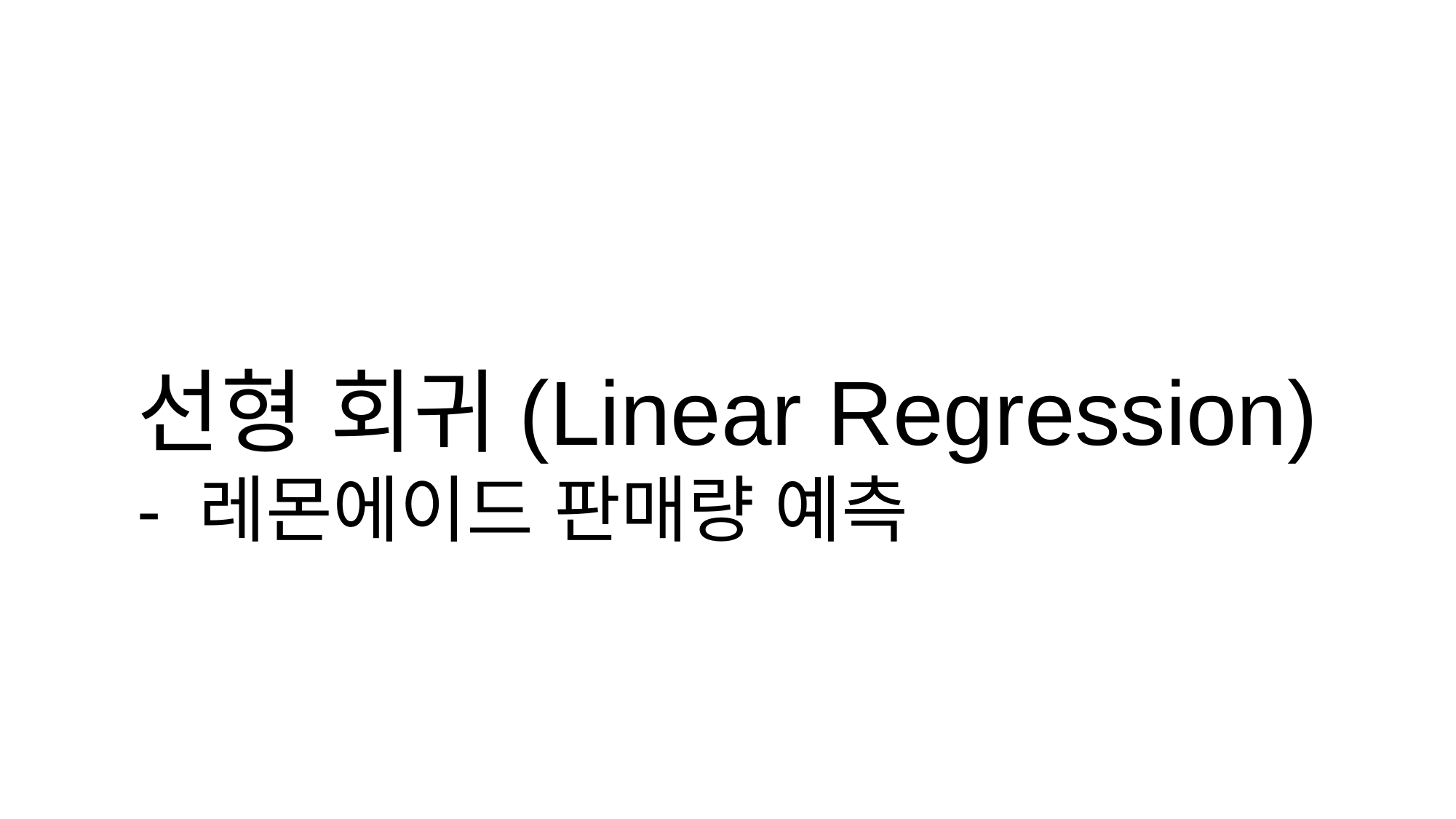

선형 회귀(Linear Regression)
- 레몬에이드 판매량 예측